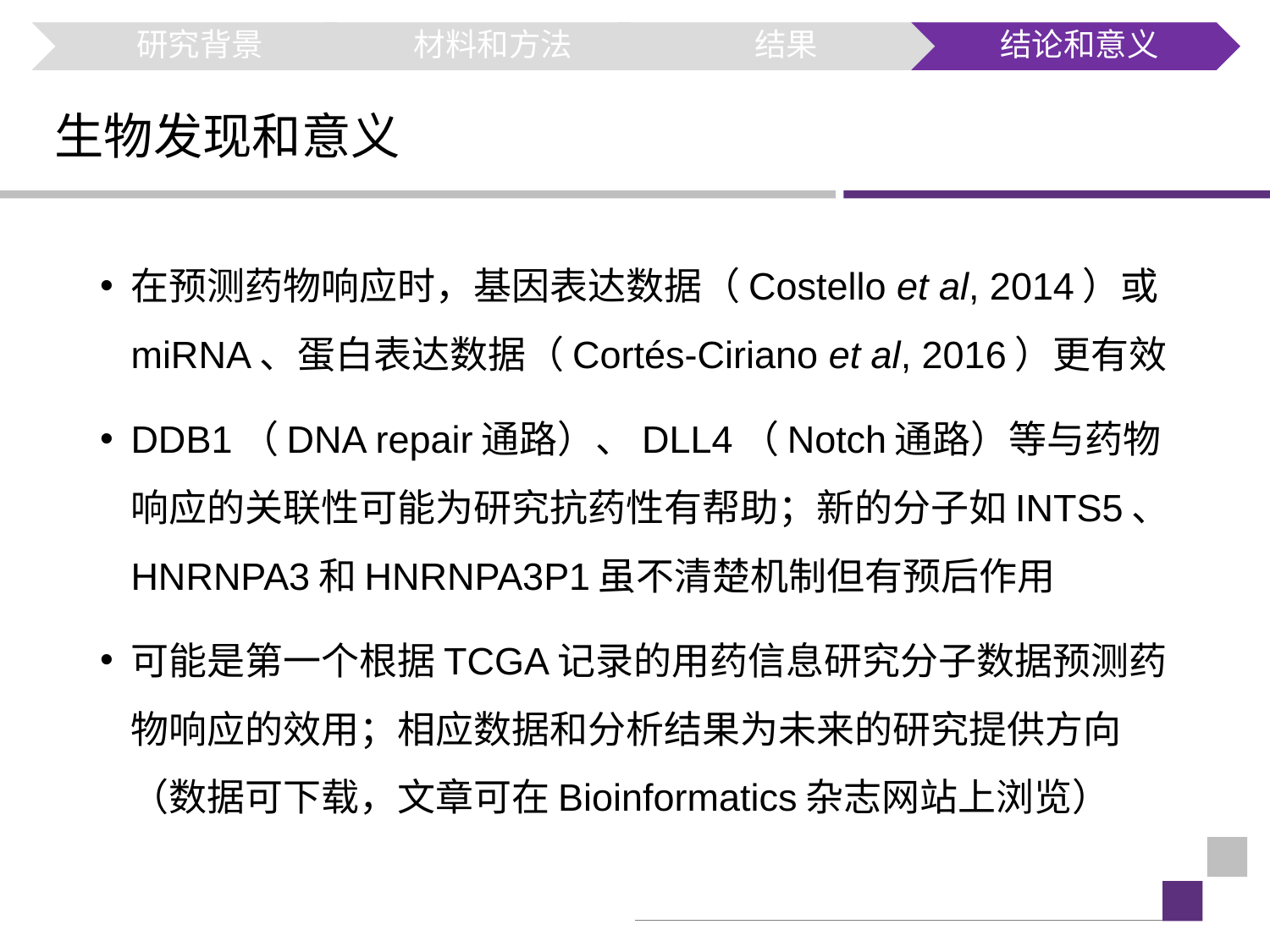

研究背景
材料和方法
结果
结论和意义
# 生物发现和意义

在预测药物响应时，基因表达数据（Costello et al, 2014）或miRNA、蛋白表达数据（Cortés-Ciriano et al, 2016）更有效
DDB1（DNA repair通路）、DLL4（Notch通路）等与药物响应的关联性可能为研究抗药性有帮助；新的分子如INTS5、HNRNPA3和HNRNPA3P1虽不清楚机制但有预后作用
可能是第一个根据TCGA记录的用药信息研究分子数据预测药物响应的效用；相应数据和分析结果为未来的研究提供方向（数据可下载，文章可在Bioinformatics杂志网站上浏览）